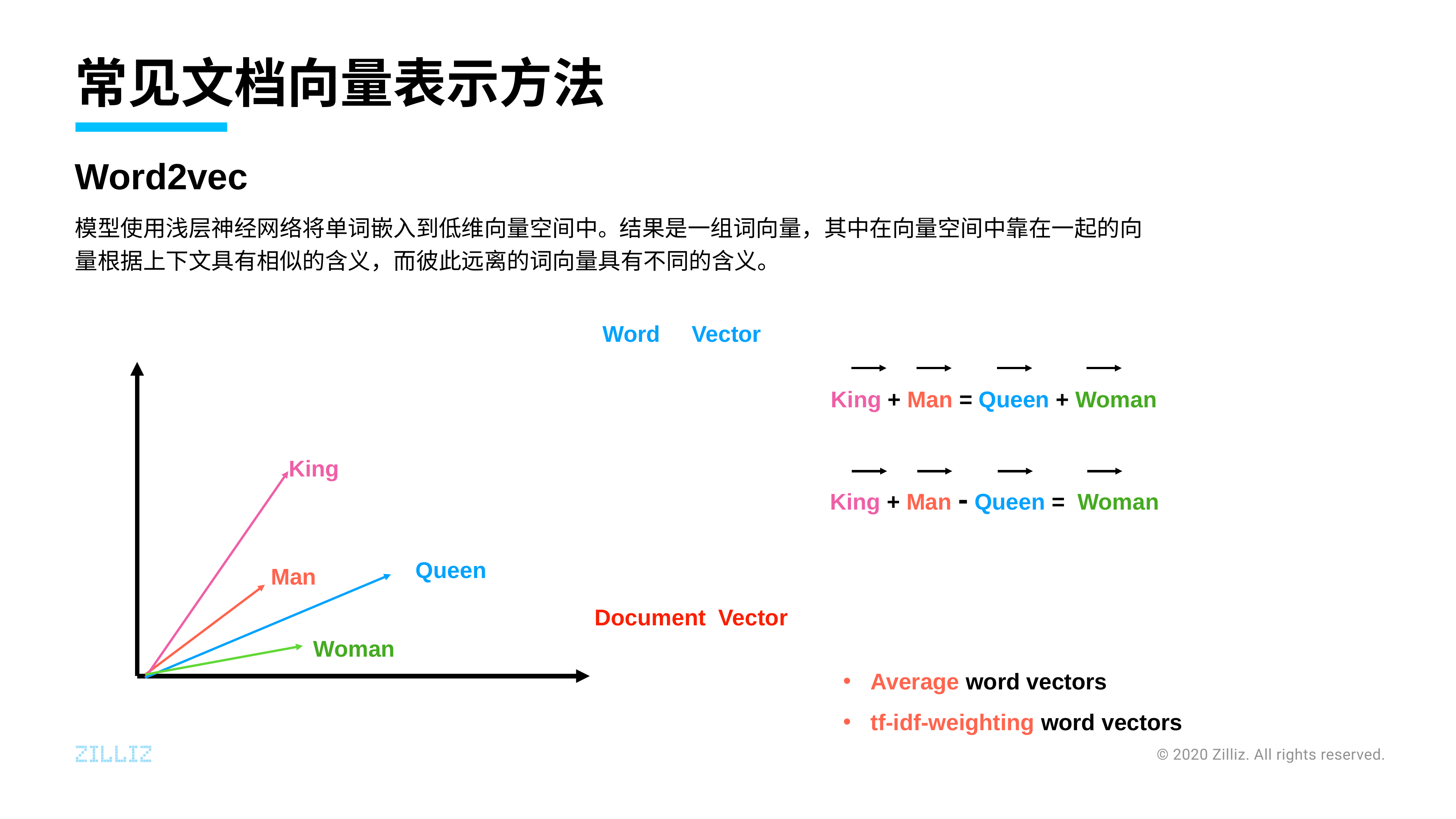

# 常见文档向量表示方法
Word2vec
模型使用浅层神经网络将单词嵌入到低维向量空间中。结果是一组词向量，其中在向量空间中靠在一起的向量根据上下文具有相似的含义，而彼此远离的词向量具有不同的含义。

Word     Vector
King
Queen
Man
Woman
King + Man = Queen + Woman
King + Man - Queen =  Woman
Document  Vector
Average word vectors
tf-idf-weighting word vectors